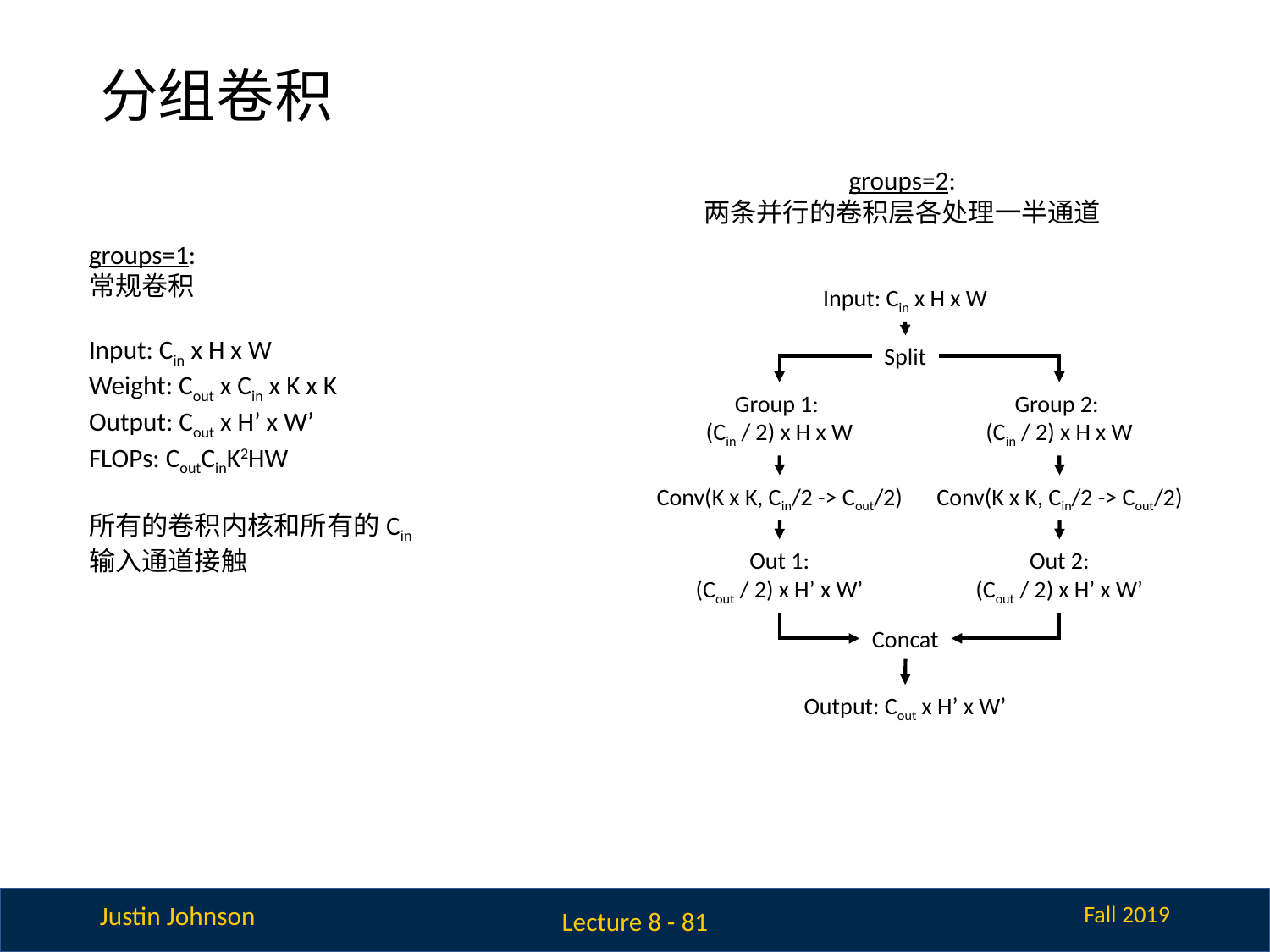

# 分组卷积
groups=2:
两条并行的卷积层各处理一半通道
groups=1:
常规卷积

Input: Cin x H x W
Weight: Cout x Cin x K x K
Output: Cout x H’ x W’
FLOPs: CoutCinK2HW

所有的卷积内核和所有的Cin输入通道接触
Input: Cin x H x W
Split
Group 1:
(Cin / 2) x H x W
Group 2:
(Cin / 2) x H x W
Conv(K x K, Cin/2 -> Cout/2)
Conv(K x K, Cin/2 -> Cout/2)
Out 1:
(Cout / 2) x H’ x W’
Out 2:
(Cout / 2) x H’ x W’
Concat
Output: Cout x H’ x W’
Lecture 8 - 81